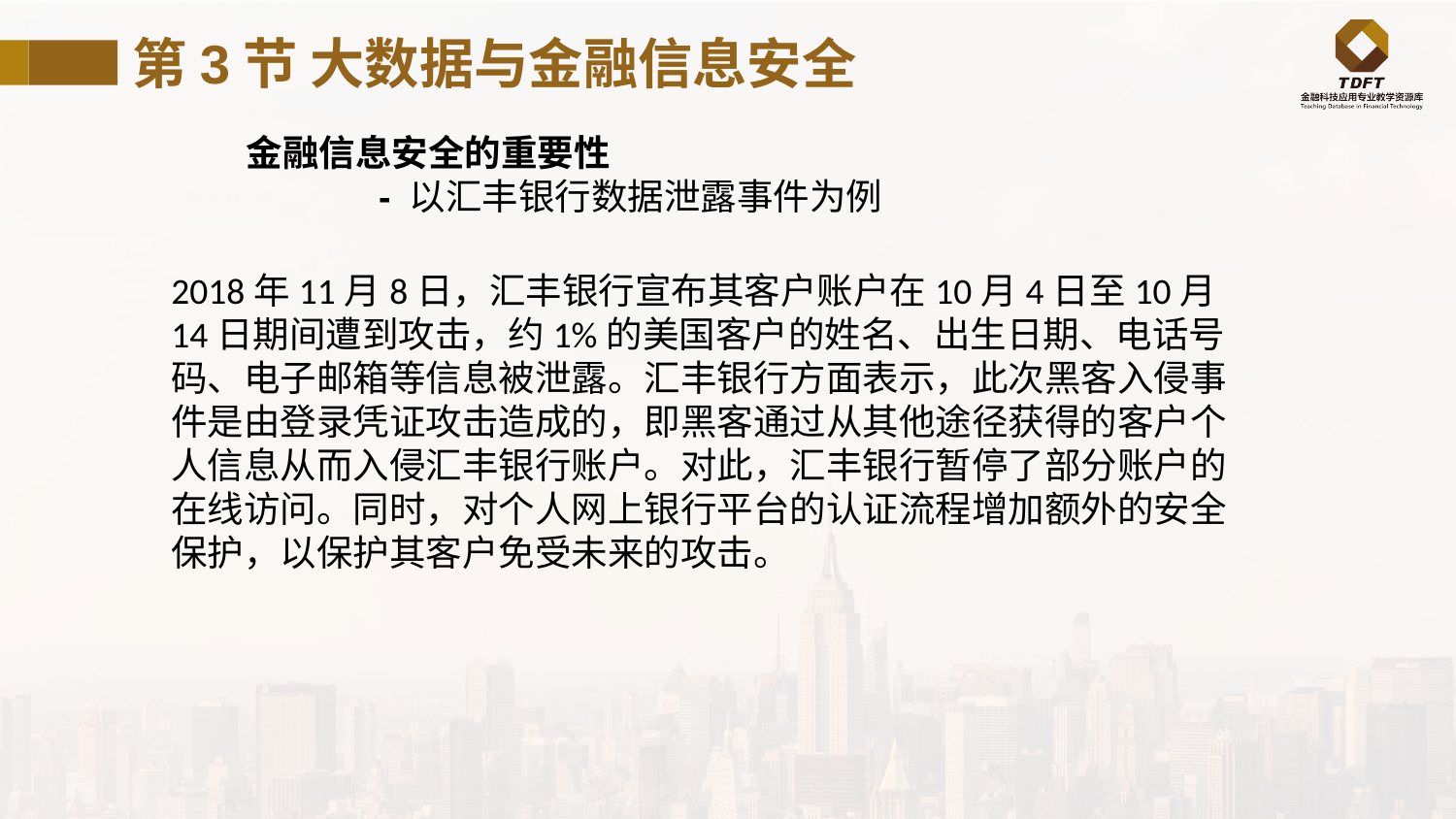

第3节 大数据与金融信息安全

金融信息安全的重要性
             - 以汇丰银行数据泄露事件为例

2018年11月8日，汇丰银行宣布其客户账户在10月4日至10月14日期间遭到攻击，约1%的美国客户的姓名、出生日期、电话号码、电子邮箱等信息被泄露。汇丰银行方面表示，此次黑客入侵事件是由登录凭证攻击造成的，即黑客通过从其他途径获得的客户个人信息从而入侵汇丰银行账户。对此，汇丰银行暂停了部分账户的在线访问。同时，对个人网上银行平台的认证流程增加额外的安全保护，以保护其客户免受未来的攻击。